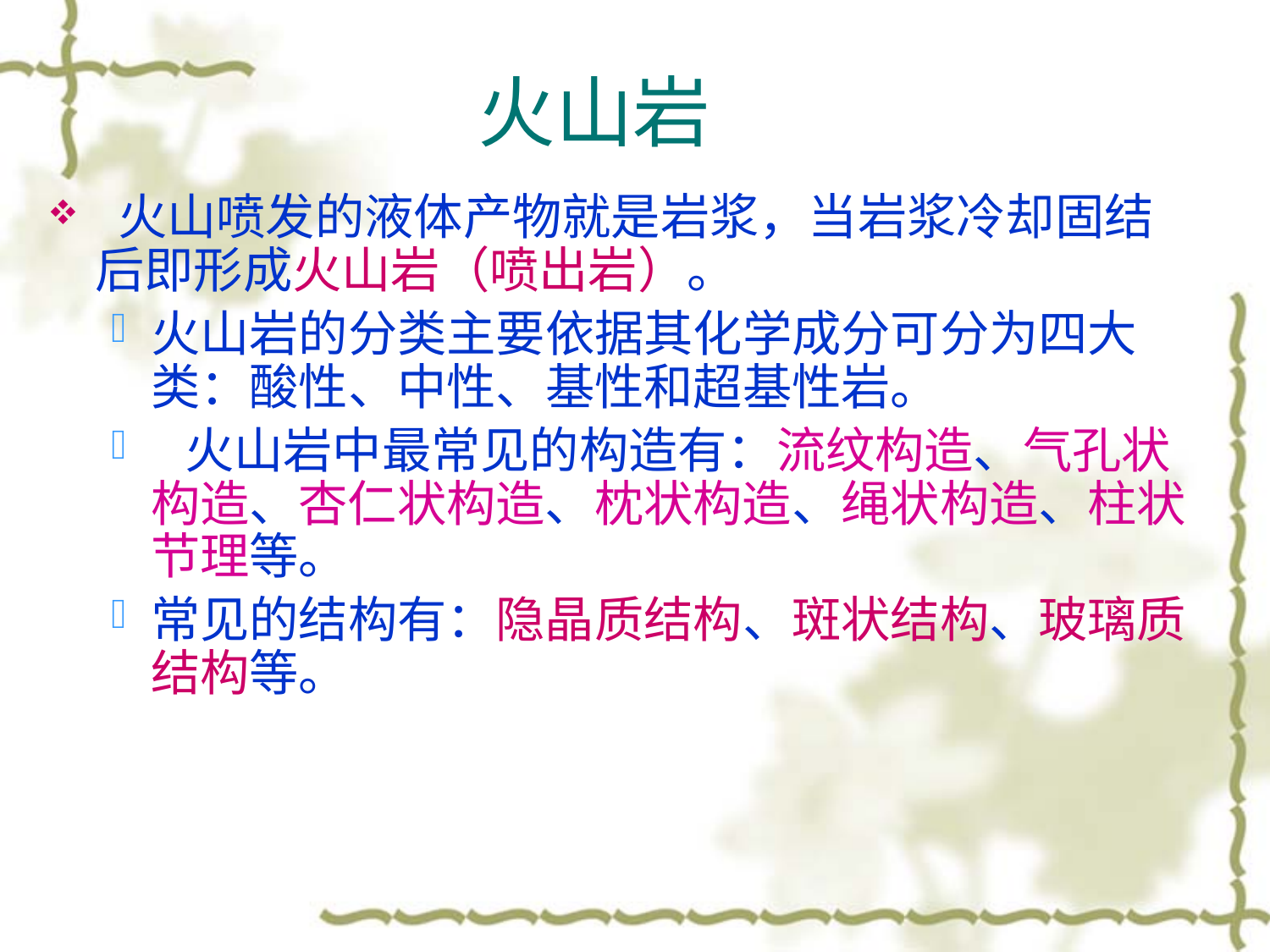

# 火山岩
 火山喷发的液体产物就是岩浆，当岩浆冷却固结后即形成火山岩（喷出岩）。
火山岩的分类主要依据其化学成分可分为四大类：酸性、中性、基性和超基性岩。
  火山岩中最常见的构造有：流纹构造、气孔状构造、杏仁状构造、枕状构造、绳状构造、柱状节理等。
常见的结构有：隐晶质结构、斑状结构、玻璃质结构等。